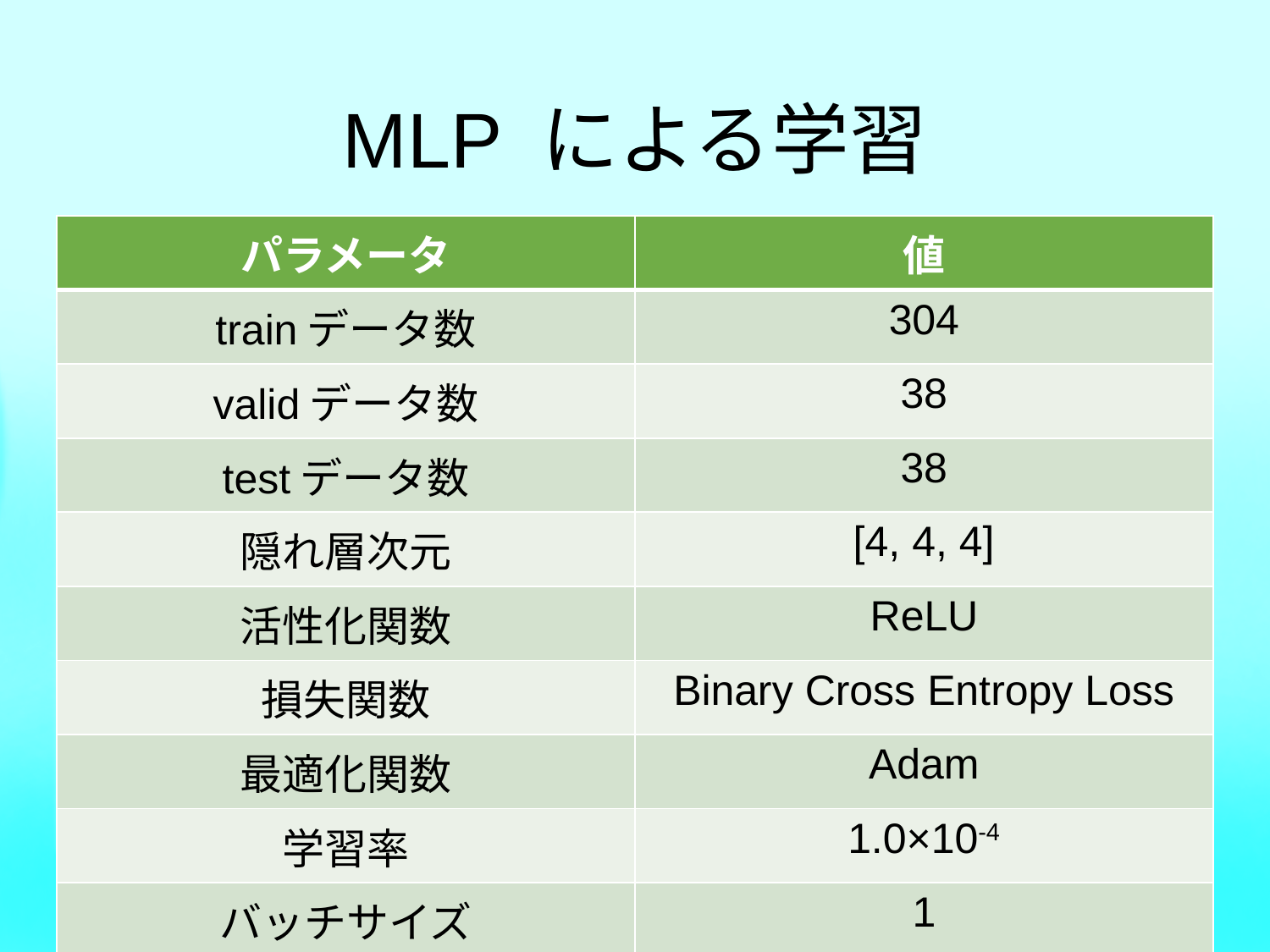

# MLP による学習
| パラメータ | 値 |
| --- | --- |
| trainデータ数 | 304 |
| validデータ数 | 38 |
| testデータ数 | 38 |
| 隠れ層次元 | [4, 4, 4] |
| 活性化関数 | ReLU |
| 損失関数 | Binary Cross Entropy Loss |
| 最適化関数 | Adam |
| 学習率 | 1.0×10-4 |
| バッチサイズ | 1 |
30